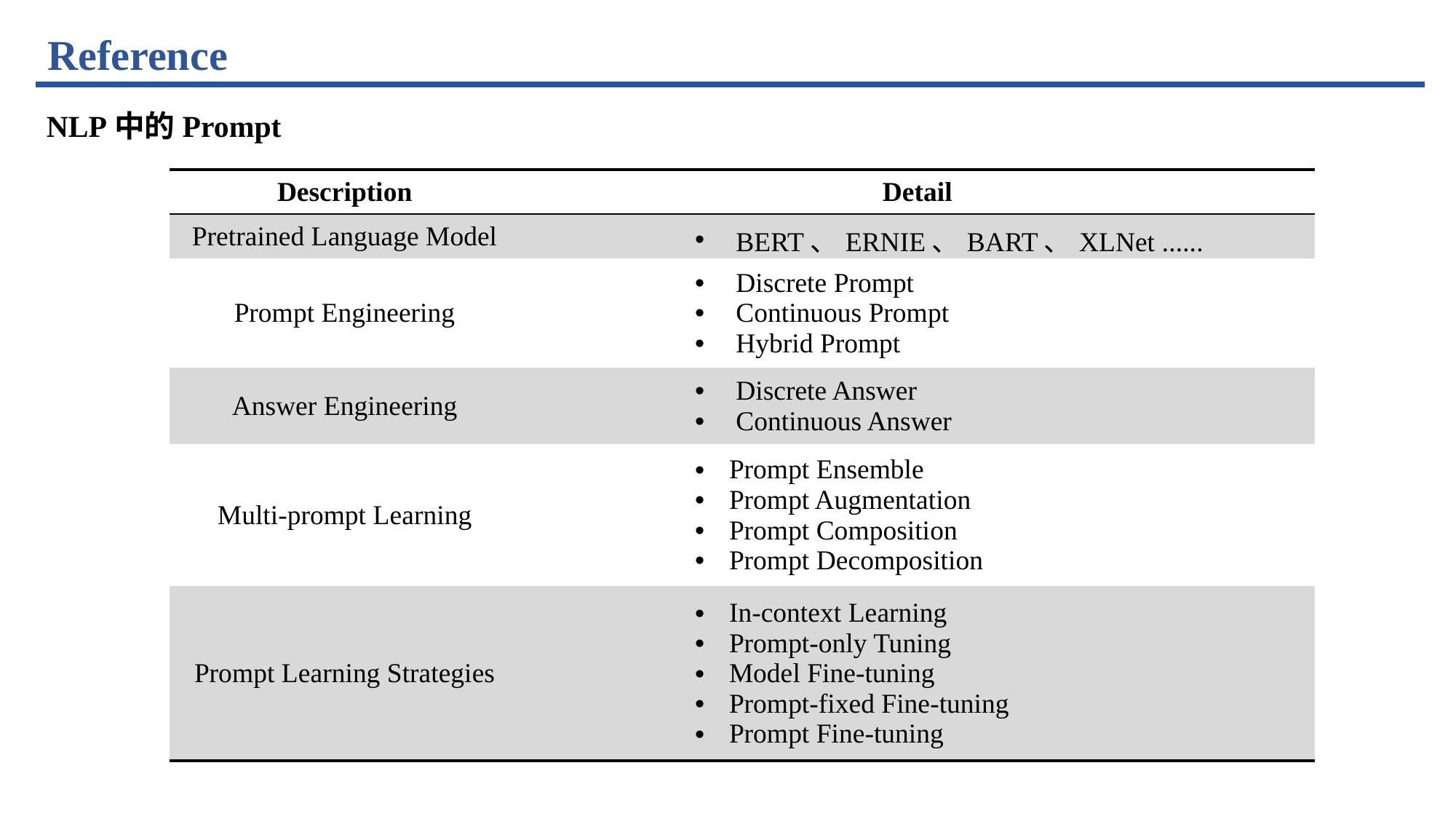

Reference
NLP中的Prompt

| Description | Detail |
| --- | --- |
| Pretrained Language Model | BERT、ERNIE、BART、XLNet ...... |
| Prompt Engineering | Discrete Prompt Continuous Prompt Hybrid Prompt |
| Answer Engineering | Discrete Answer Continuous Answer |
| Multi-prompt Learning | Prompt Ensemble Prompt Augmentation Prompt Composition Prompt Decomposition |
| Prompt Learning Strategies | In-context Learning Prompt-only Tuning Model Fine-tuning Prompt-fixed Fine-tuning Prompt Fine-tuning |